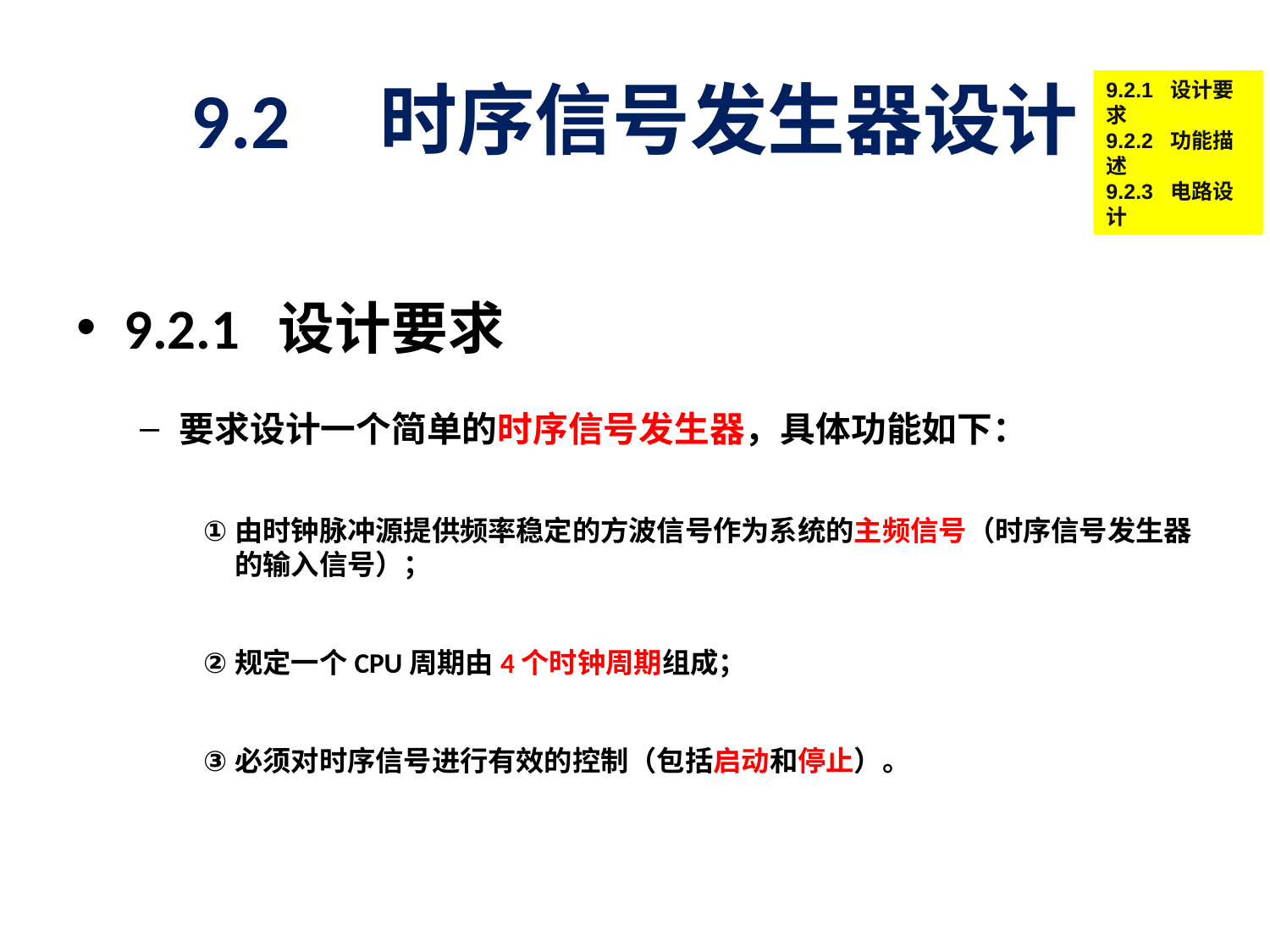

# 9.2    时序信号发生器设计
9.2.1  设计要求
9.2.2  功能描述
9.2.3  电路设计
9.2.1  设计要求

要求设计一个简单的时序信号发生器，具体功能如下：

由时钟脉冲源提供频率稳定的方波信号作为系统的主频信号（时序信号发生器的输入信号）；

规定一个CPU周期由4个时钟周期组成；

必须对时序信号进行有效的控制（包括启动和停止）。